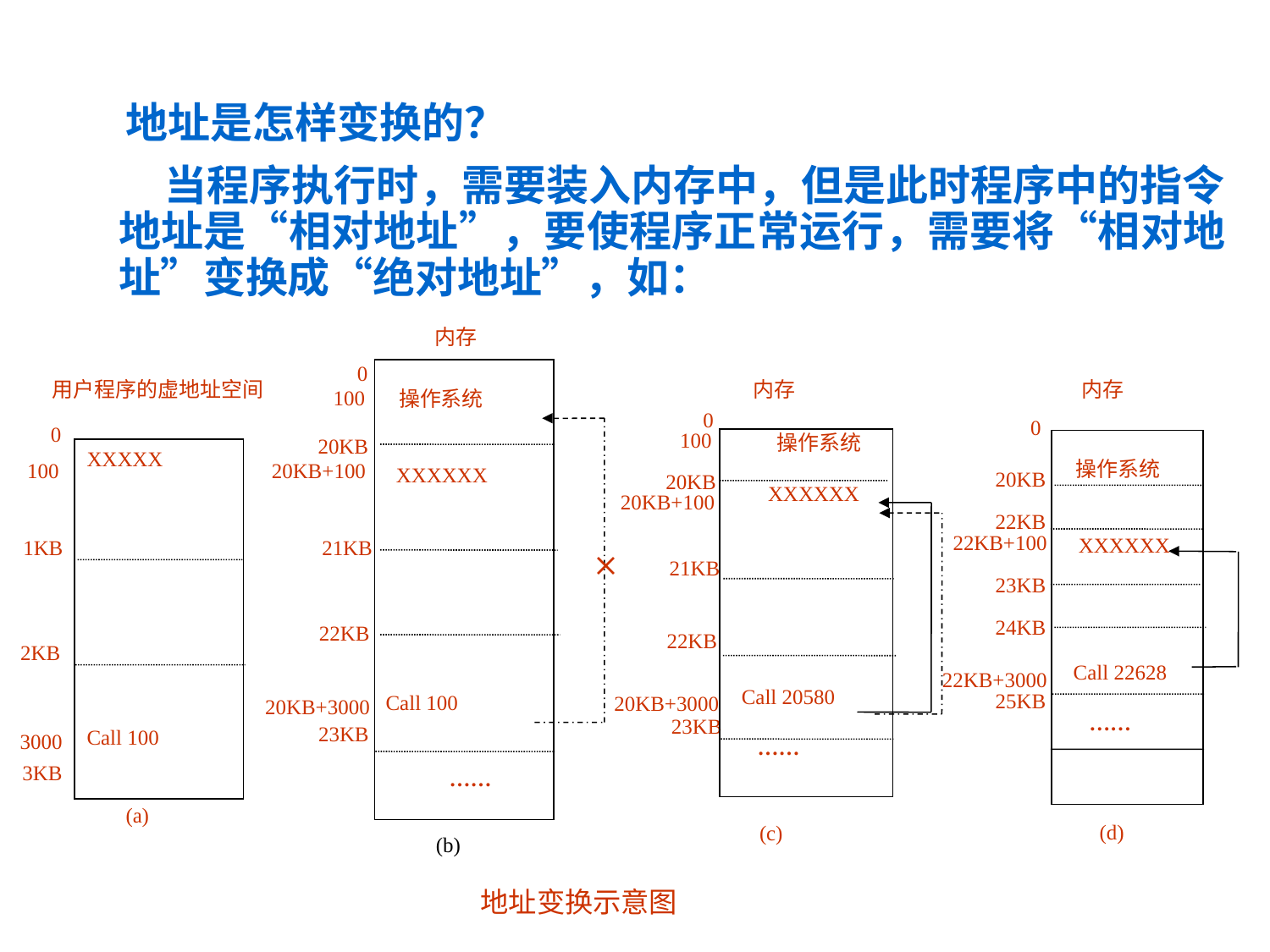

地址是怎样变换的？
       当程序执行时，需要装入内存中，但是此时程序中的指令地址是“相对地址”，要使程序正常运行，需要将“相对地址”变换成“绝对地址”，如：
内存

    操作系统

    XXXXXX

  Call 100

              ……
0
100

  20KB

  21KB

  22KB

  23KB

×
   20KB+100
    20KB+3000
            用户程序的虚地址空间
0
XXXXX

Call 100
100
1KB

2KB

3000
3KB
(a)
内存
0
100
           操作系统

         XXXXXX

    Call 20580

       ……
  20KB

   20KB+100

  21KB

  22KB

    20KB+3000
   23KB

(c)
内存
0

    操作系统

     XXXXXX

    Call 22628

       ……
20KB

22KB
22KB+100

23KB

24KB

22KB+3000

25KB

(d)
(b)
 地址变换示意图